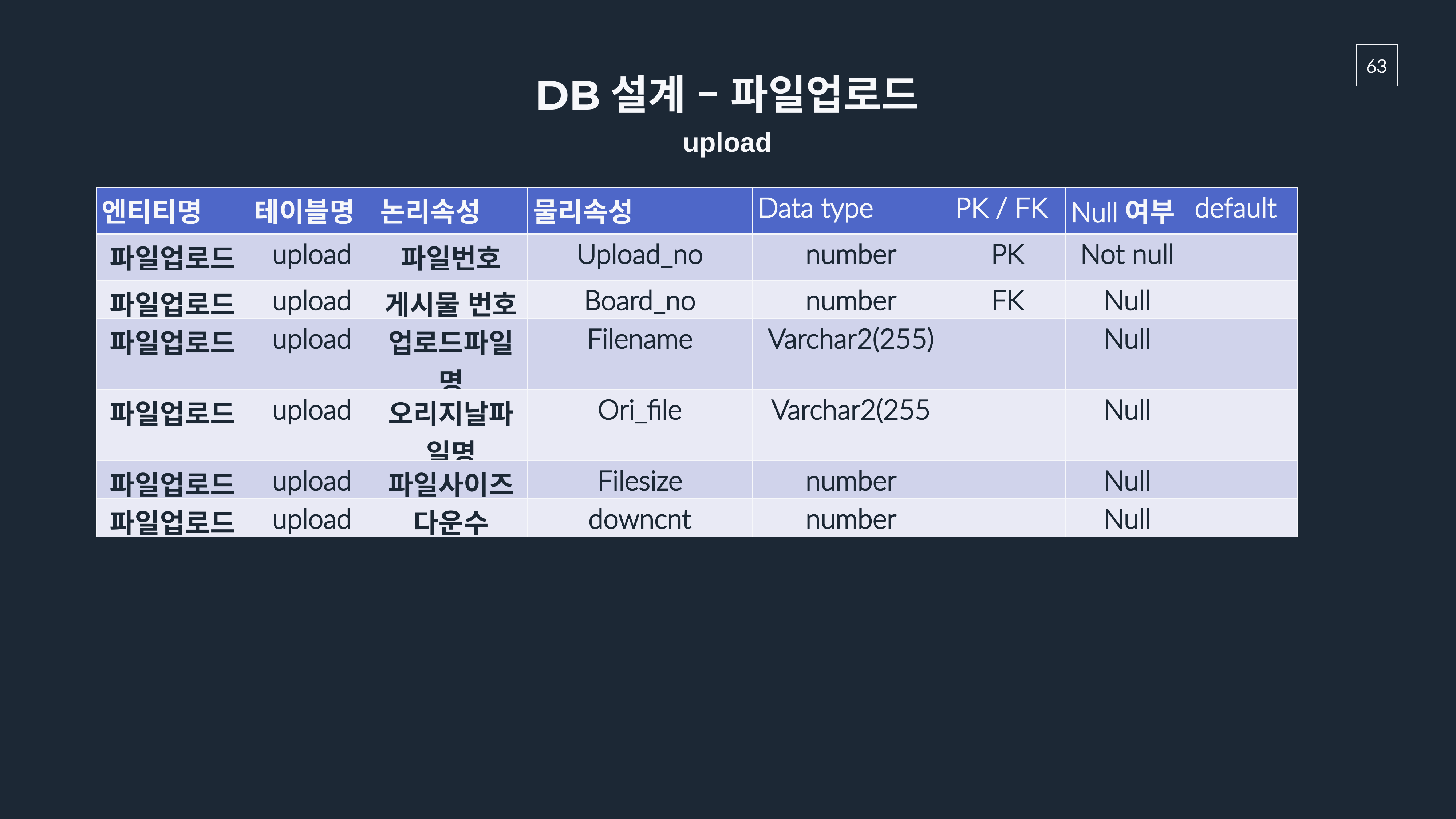

DB설계 – 파일업로드
upload
| 엔티티명 | 테이블명 | 논리속성 | 물리속성 | Data type | PK / FK | Null여부 | default |
| --- | --- | --- | --- | --- | --- | --- | --- |
| 파일업로드 | upload | 파일번호 | Upload\_no | number | PK | Not null |  |
| 파일업로드 | upload | 게시물 번호 | Board\_no | number | FK | Null |  |
| 파일업로드 | upload | 업로드파일명 | Filename | Varchar2(255) |  | Null |  |
| 파일업로드 | upload | 오리지날파일명 | Ori\_file | Varchar2(255 |  | Null |  |
| 파일업로드 | upload | 파일사이즈 | Filesize | number |  | Null |  |
| 파일업로드 | upload | 다운수 | downcnt | number |  | Null |  |